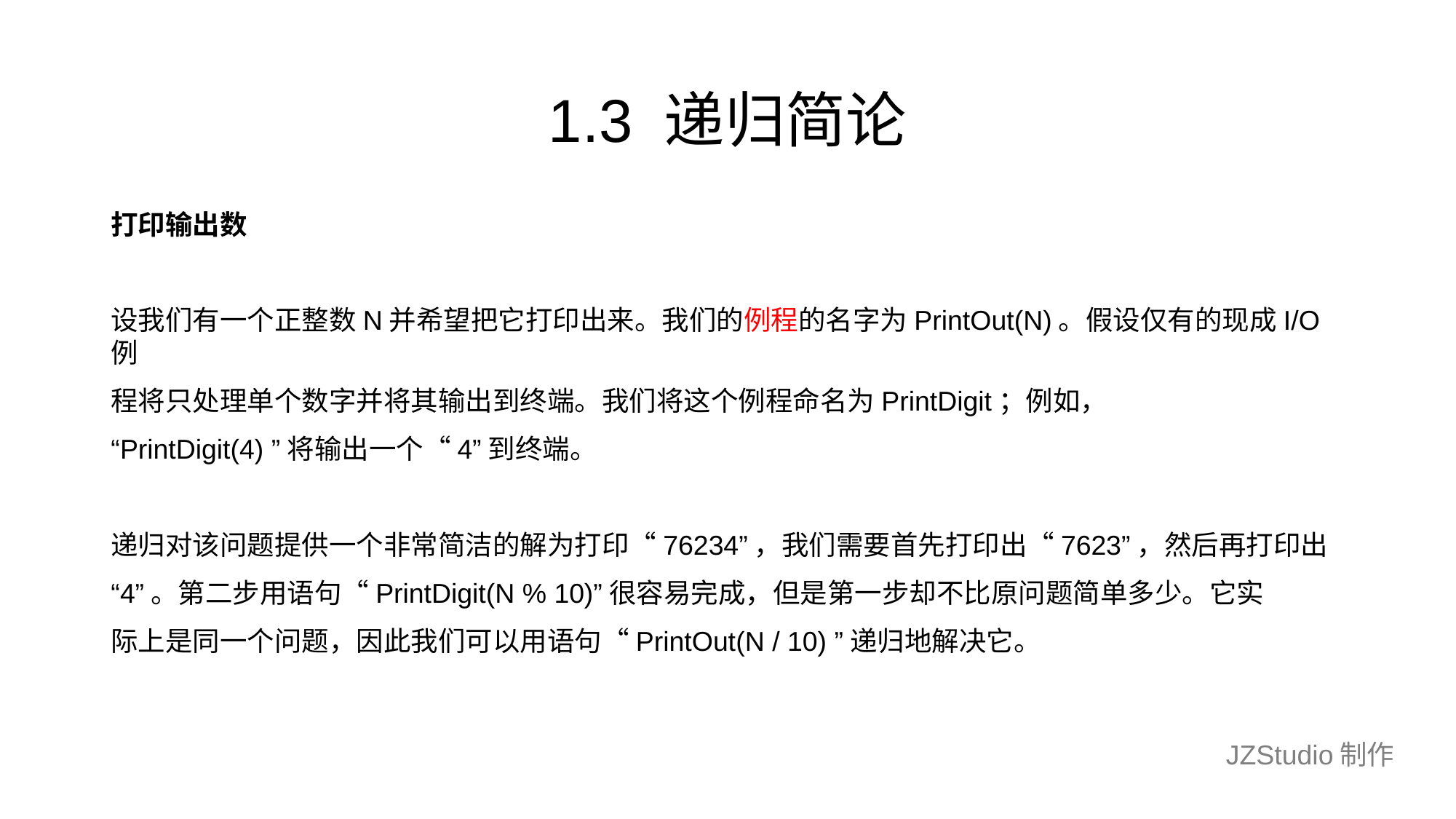

# 1.3 递归简论
打印输出数

设我们有一个正整数N并希望把它打印出来。我们的例程的名字为PrintOut(N)。假设仅有的现成I/O例
程将只处理单个数字并将其输出到终端。我们将这个例程命名为PrintDigit；例如，
“PrintDigit(4) ”将输出一个“4”到终端。

递归对该问题提供一个非常简洁的解为打印“76234”，我们需要首先打印出“7623”，然后再打印出
“4”。第二步用语句“PrintDigit(N % 10)”很容易完成，但是第一步却不比原问题简单多少。它实
际上是同一个问题，因此我们可以用语句“PrintOut(N / 10) ”递归地解决它。